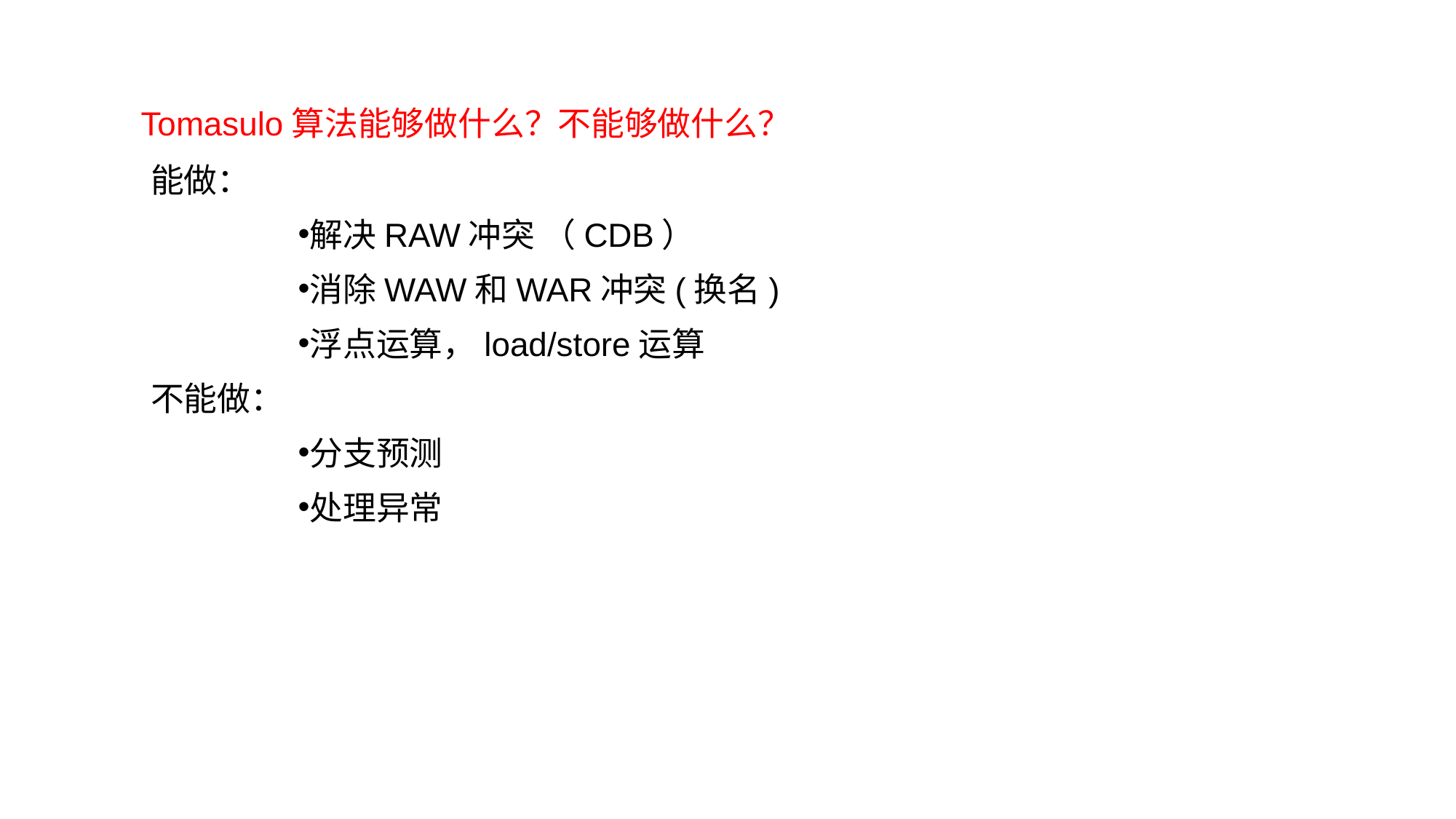

Tomasulo算法能够做什么？不能够做什么？
     能做：
解决RAW冲突 （CDB）
消除WAW和WAR冲突(换名)
浮点运算，load/store运算
     不能做：
分支预测
处理异常